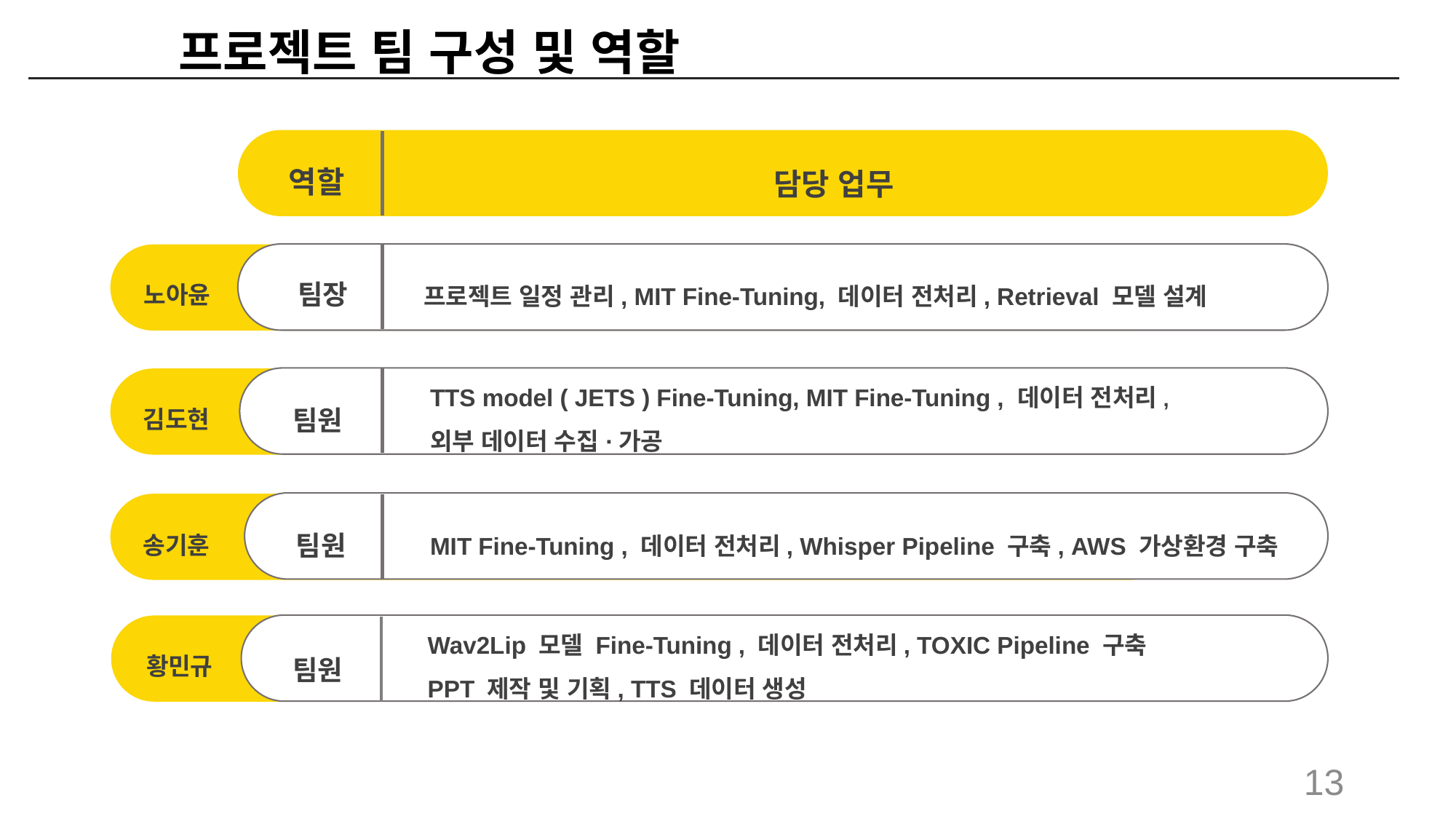

프로젝트 팀 구성 및 역할

역할
담당 업무

팀장
프로젝트 일정 관리, MIT Fine-Tuning, 데이터 전처리, Retrieval 모델 설계
노아윤
TTS model ( JETS ) Fine-Tuning, MIT Fine-Tuning , 데이터 전처리,
외부 데이터 수집 ∙ 가공

팀원
김도현

팀원
송기훈
MIT Fine-Tuning , 데이터 전처리, Whisper Pipeline 구축, AWS 가상환경 구축
Wav2Lip 모델 Fine-Tuning , 데이터 전처리, TOXIC Pipeline 구축
PPT 제작 및 기획, TTS 데이터 생성

황민규
팀원
13